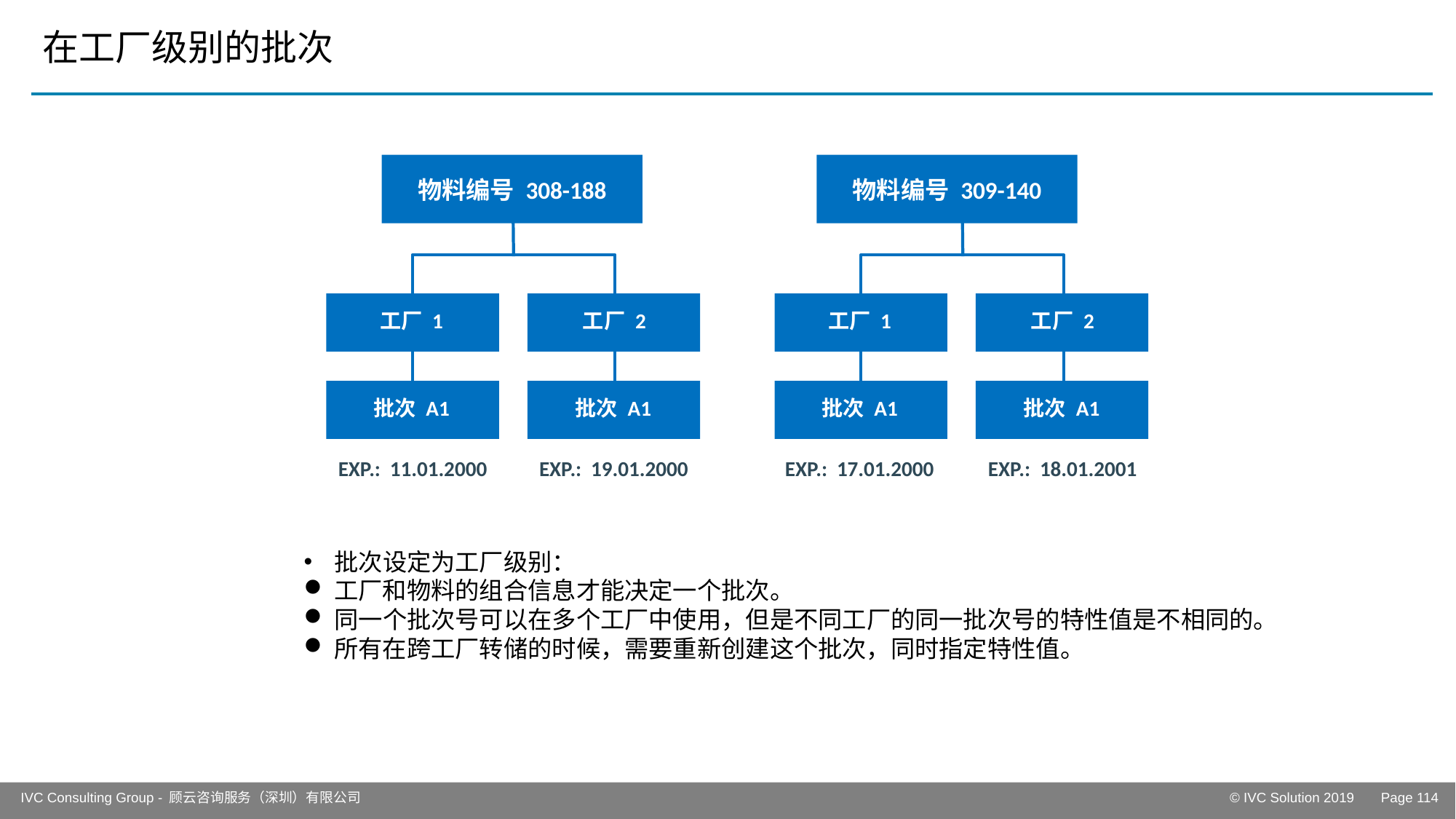

# 在工厂级别的批次

物料编号 308-188
物料编号 309-140

工厂 1
工厂 2
工厂 1
工厂 2

批次 A1
批次 A1
批次 A1
批次 A1

EXP.:  11.01.2000
EXP.:  19.01.2000
EXP.:  17.01.2000
EXP.:  18.01.2001

批次设定为工厂级别：
工厂和物料的组合信息才能决定一个批次。
同一个批次号可以在多个工厂中使用，但是不同工厂的同一批次号的特性值是不相同的。
所有在跨工厂转储的时候，需要重新创建这个批次，同时指定特性值。